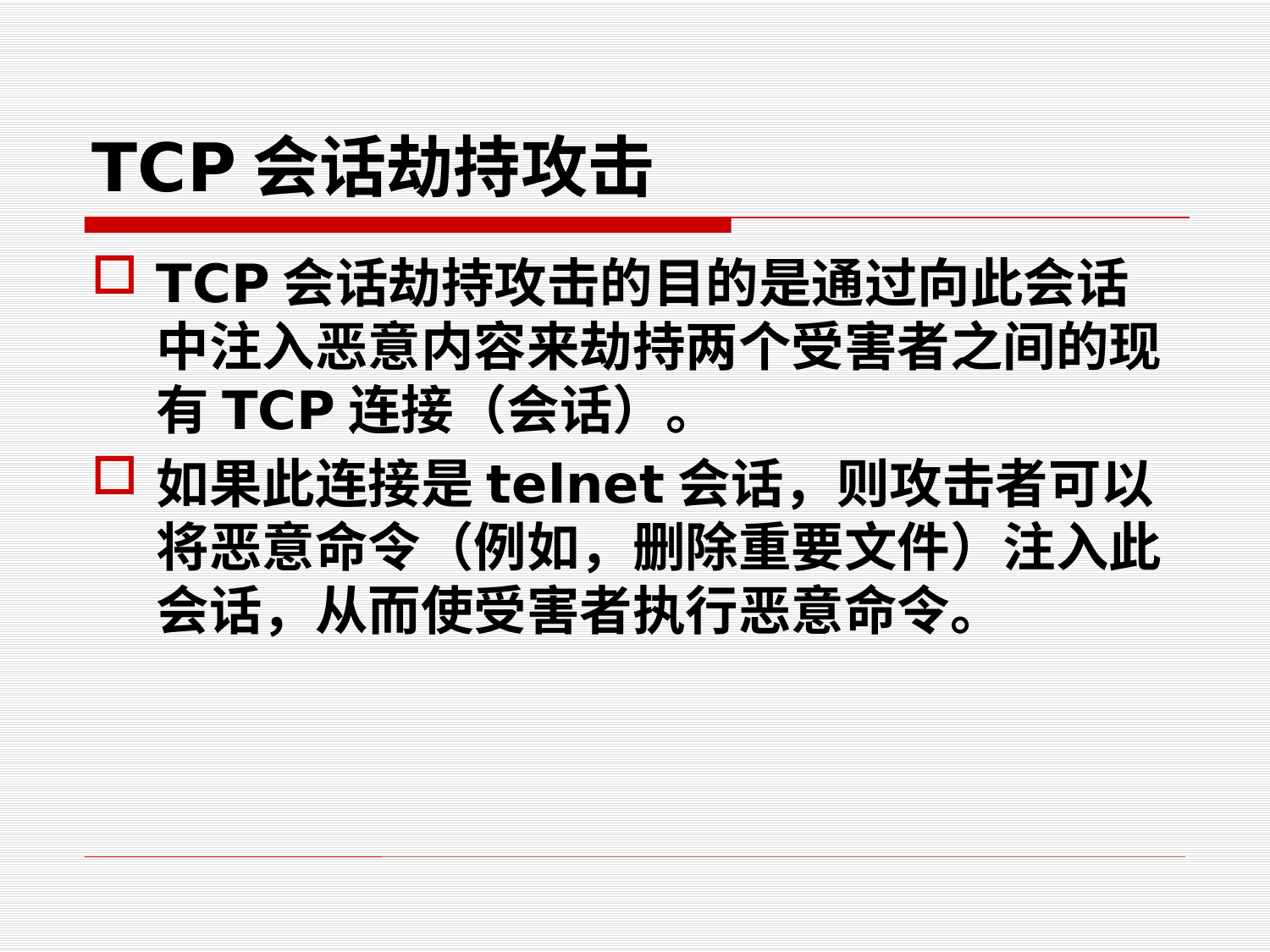

# TCP会话劫持攻击
TCP会话劫持攻击的目的是通过向此会话中注入恶意内容来劫持两个受害者之间的现有TCP连接（会话）。
如果此连接是telnet会话，则攻击者可以将恶意命令（例如，删除重要文件）注入此会话，从而使受害者执行恶意命令。